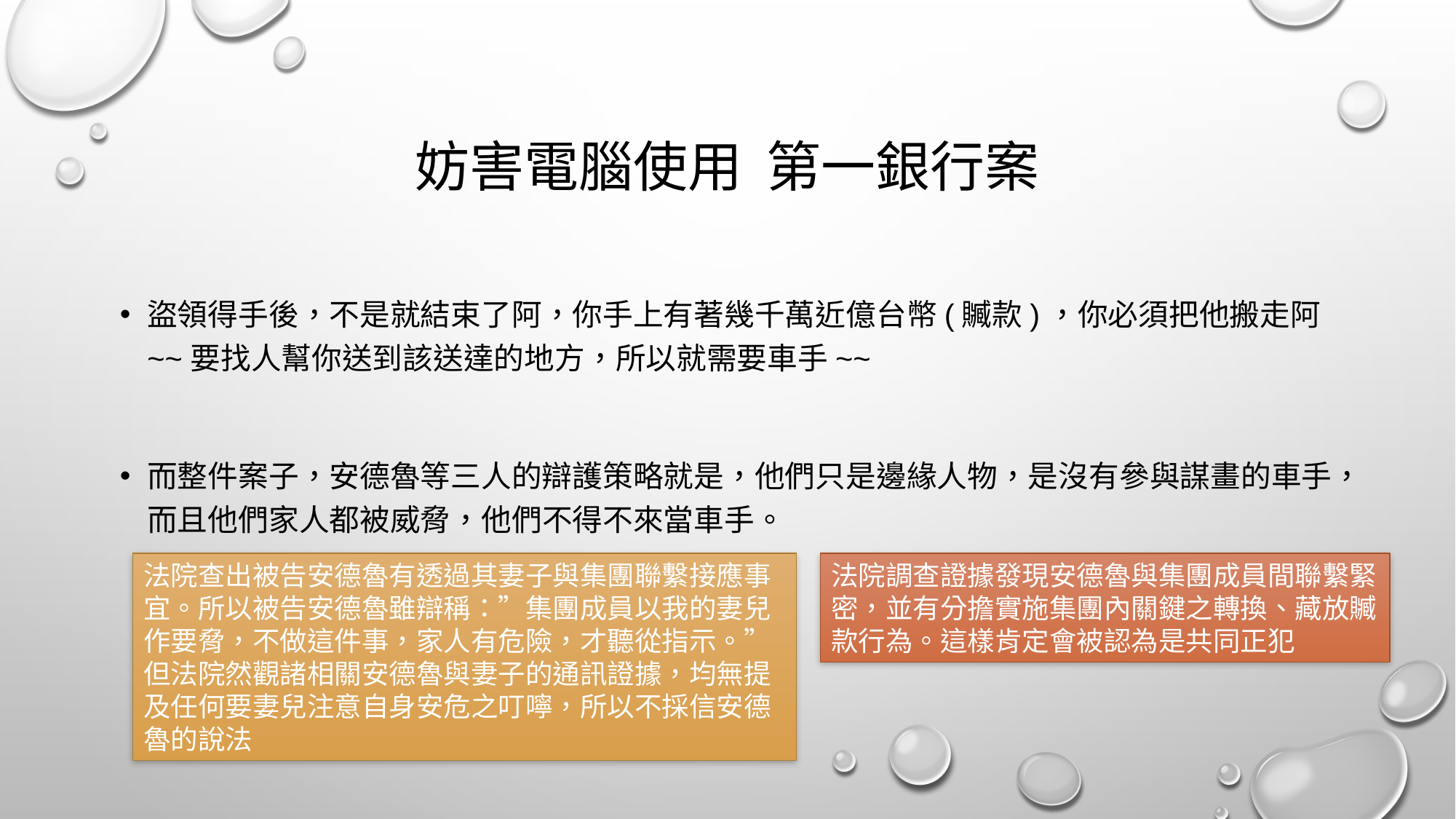

# 妨害電腦使用  第一銀行案
盜領得手後，不是就結束了阿，你手上有著幾千萬近億台幣(贓款)，你必須把他搬走阿~~要找人幫你送到該送達的地方，所以就需要車手~~

而整件案子，安德魯等三人的辯護策略就是，他們只是邊緣人物，是沒有參與謀畫的車手，而且他們家人都被威脅，他們不得不來當車手。

法院查出被告安德魯有透過其妻子與集團聯繫接應事宜。所以被告安德魯雖辯稱：”集團成員以我的妻兒作要脅，不做這件事，家人有危險，才聽從指示。”但法院然觀諸相關安德魯與妻子的通訊證據，均無提及任何要妻兒注意自身安危之叮嚀，所以不採信安德魯的說法
法院調查證據發現安德魯與集團成員間聯繫緊密，並有分擔實施集團內關鍵之轉換、藏放贓款行為。這樣肯定會被認為是共同正犯